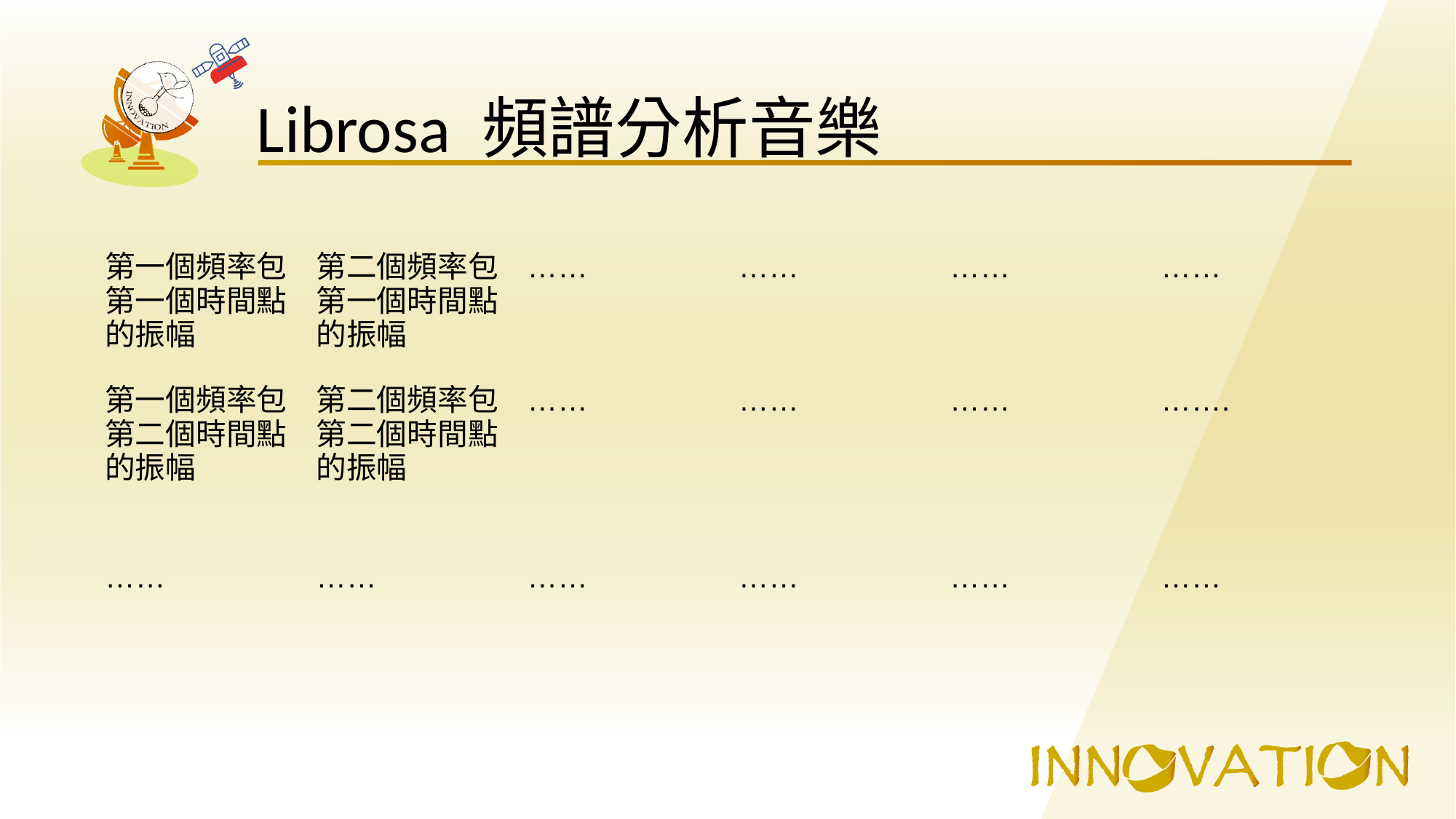

# Librosa 頻譜分析音樂
| 第一個頻率包 第一個時間點的振幅 | 第二個頻率包 第一個時間點的振幅 | …… | …… | …… | …… |
| --- | --- | --- | --- | --- | --- |
| 第一個頻率包 第二個時間點的振幅 | 第二個頻率包 第二個時間點的振幅 | …… | …… | …… | ……. |
| …… | …… | …… | …… | …… | …… |